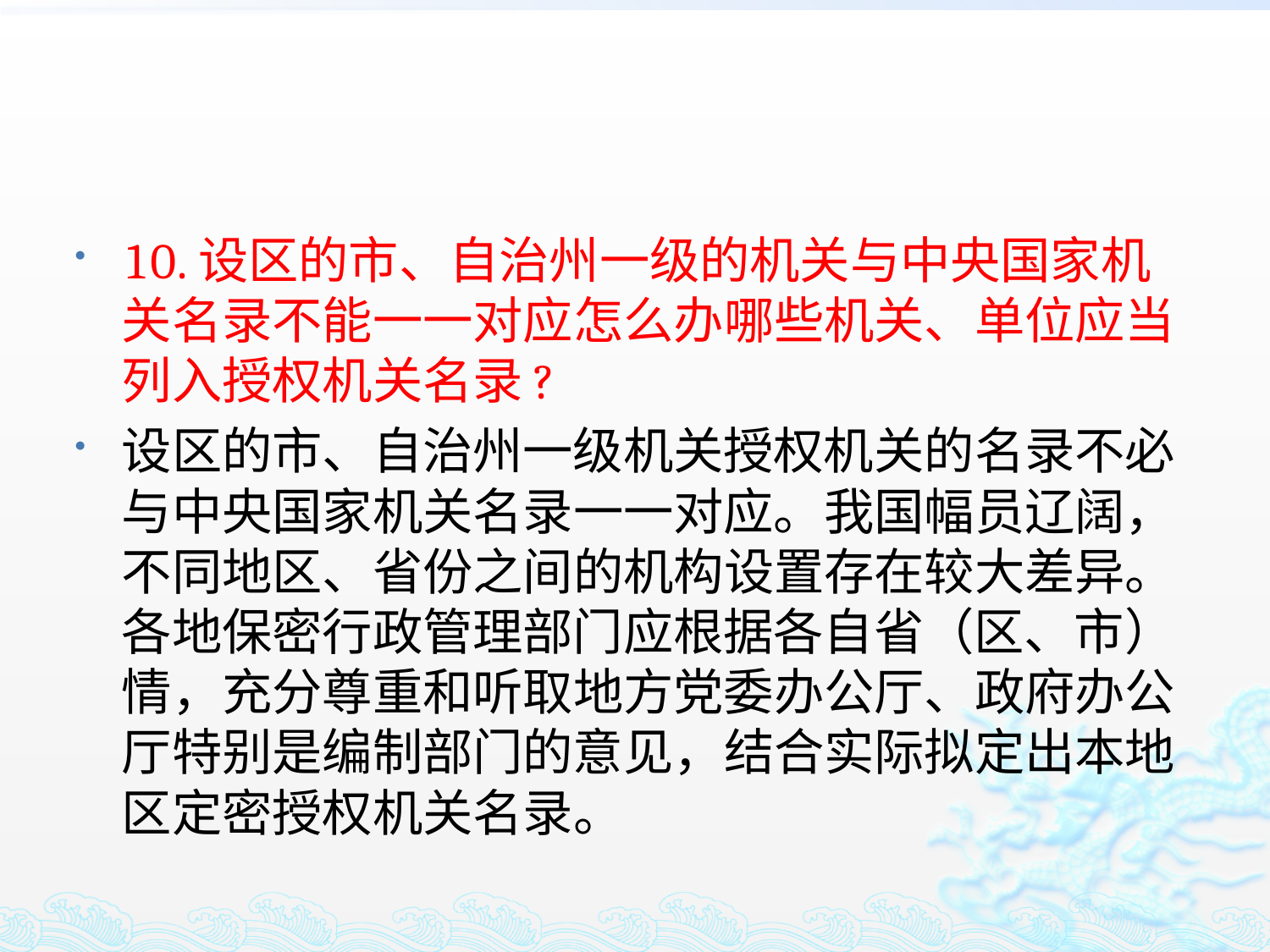

#
10.设区的市、自治州一级的机关与中央国家机关名录不能一一对应怎么办哪些机关、单位应当列入授权机关名录?
设区的市、自治州一级机关授权机关的名录不必与中央国家机关名录一一对应。我国幅员辽阔，不同地区、省份之间的机构设置存在较大差异。各地保密行政管理部门应根据各自省（区、市）情，充分尊重和听取地方党委办公厅、政府办公厅特别是编制部门的意见，结合实际拟定出本地区定密授权机关名录。